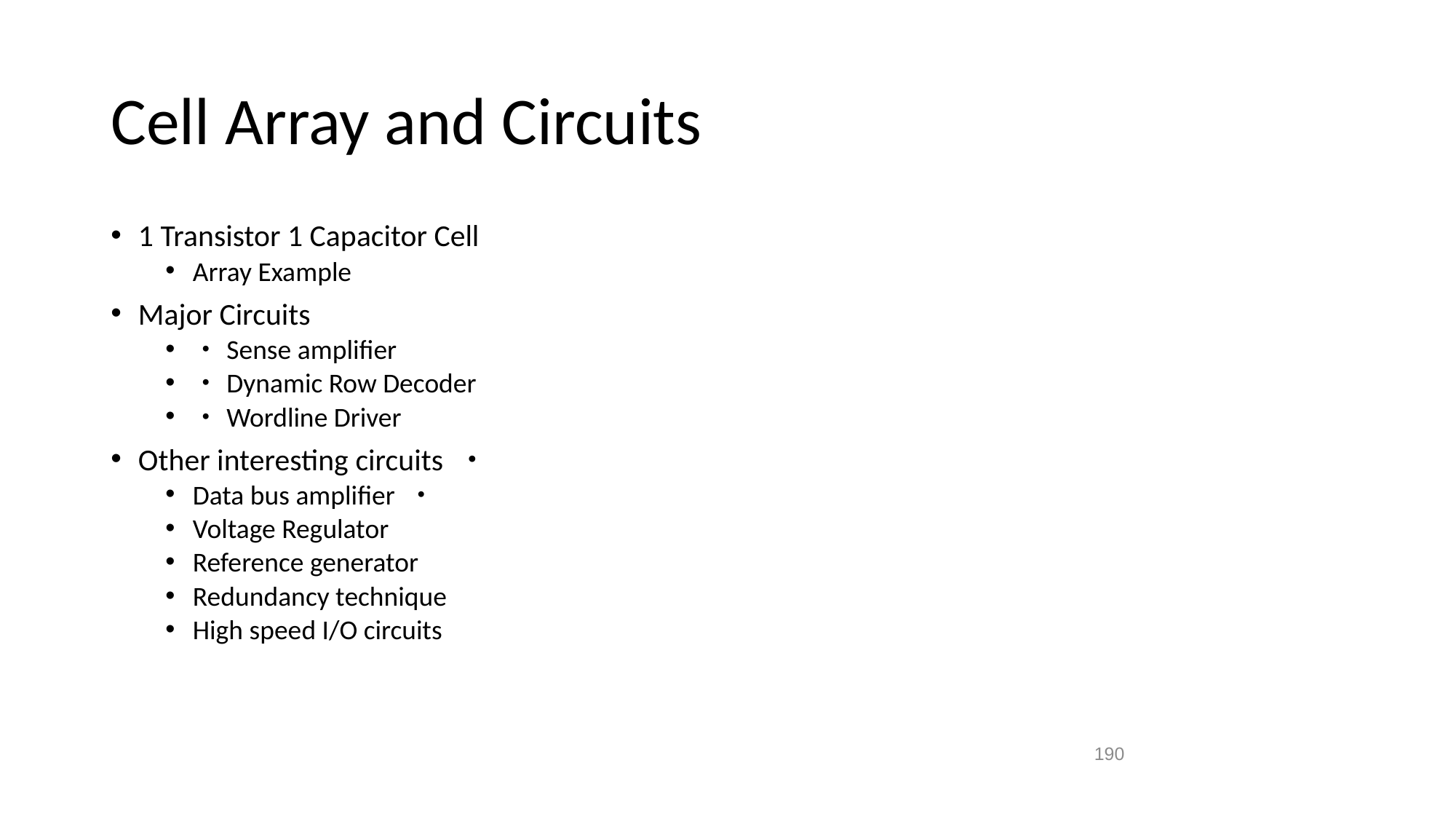

# Cell Array and Circuits
1 Transistor 1 Capacitor Cell
Array Example
Major Circuits
・Sense amplifier
・Dynamic Row Decoder
・Wordline Driver
Other interesting circuits ・
Data bus amplifier ・
Voltage Regulator
Reference generator
Redundancy technique
High speed I/O circuits
190